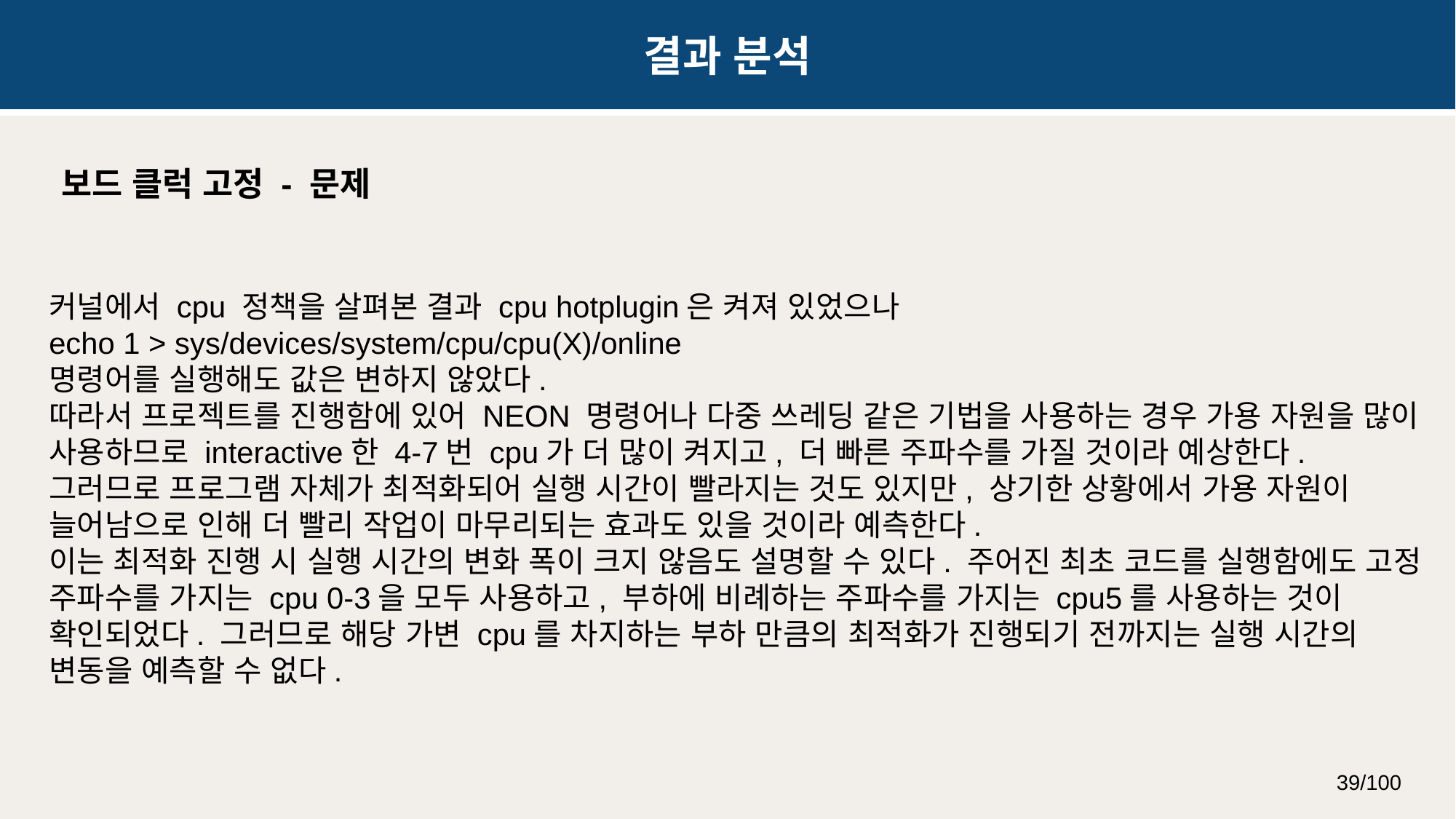

결과 분석
보드 클럭 고정 - 문제
커널에서 cpu 정책을 살펴본 결과 cpu hotplugin은 켜져 있었으나
echo 1 > sys/devices/system/cpu/cpu(X)/online
명령어를 실행해도 값은 변하지 않았다.
따라서 프로젝트를 진행함에 있어 NEON 명령어나 다중 쓰레딩 같은 기법을 사용하는 경우 가용 자원을 많이 사용하므로 interactive한 4-7번 cpu가 더 많이 켜지고, 더 빠른 주파수를 가질 것이라 예상한다.
그러므로 프로그램 자체가 최적화되어 실행 시간이 빨라지는 것도 있지만, 상기한 상황에서 가용 자원이 늘어남으로 인해 더 빨리 작업이 마무리되는 효과도 있을 것이라 예측한다.
이는 최적화 진행 시 실행 시간의 변화 폭이 크지 않음도 설명할 수 있다. 주어진 최초 코드를 실행함에도 고정 주파수를 가지는 cpu 0-3을 모두 사용하고, 부하에 비례하는 주파수를 가지는 cpu5를 사용하는 것이 확인되었다. 그러므로 해당 가변 cpu를 차지하는 부하 만큼의 최적화가 진행되기 전까지는 실행 시간의 변동을 예측할 수 없다.